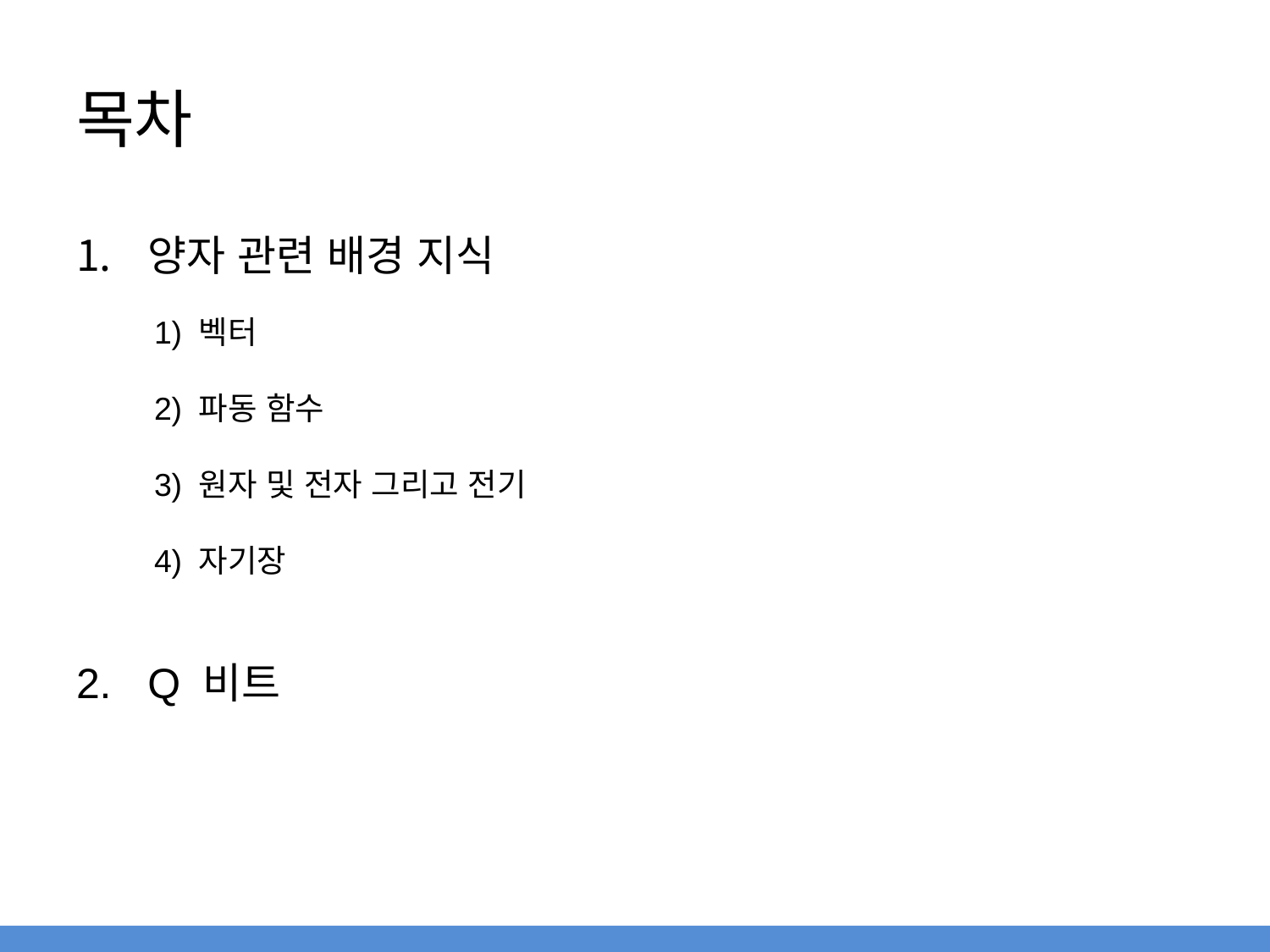

# 목차
양자 관련 배경 지식
Q 비트

1) 벡터
2) 파동 함수
3) 원자 및 전자 그리고 전기
4) 자기장